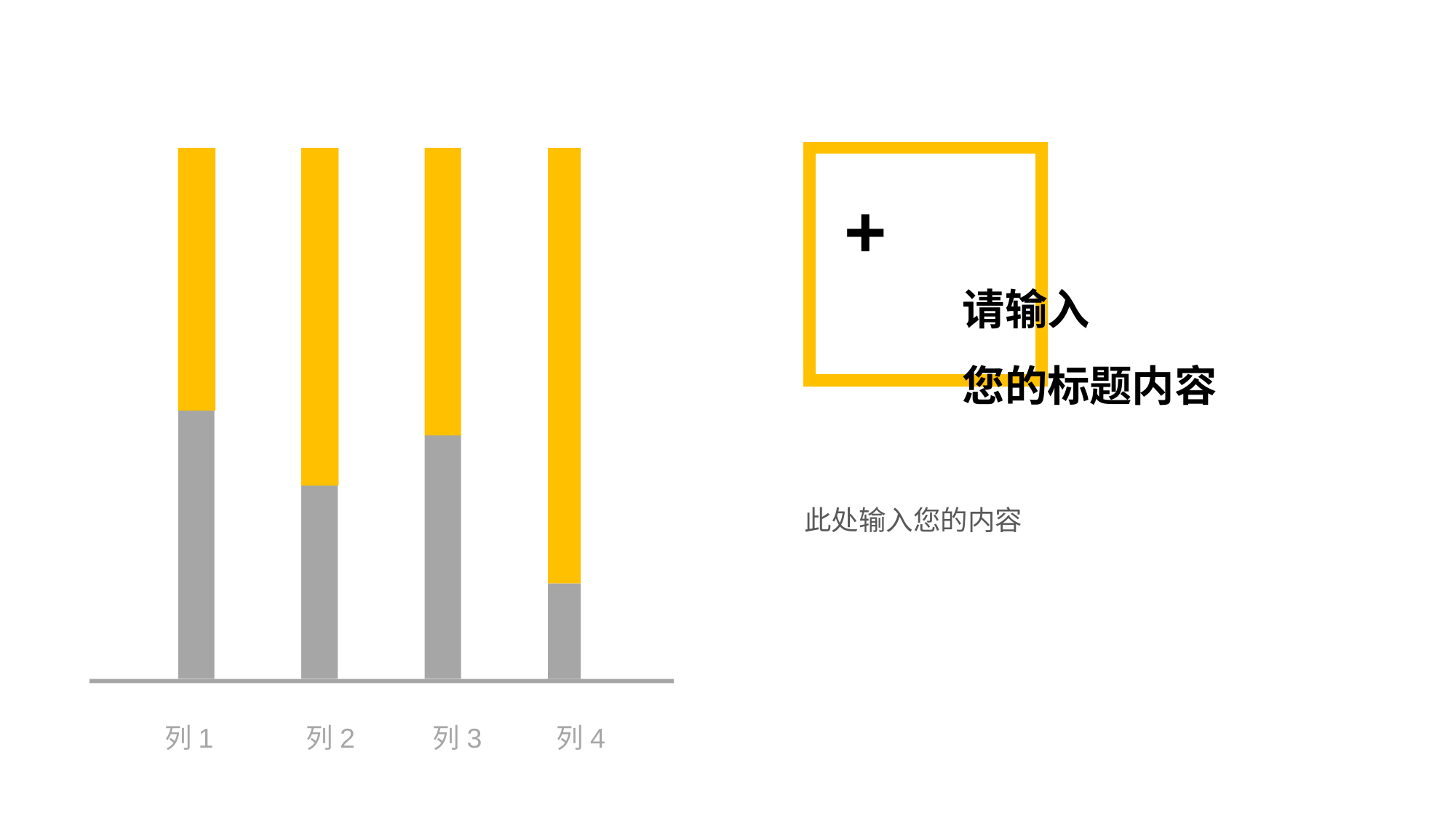

+

请输入
您的标题内容
此处输入您的内容

列1
列2
列3
列4